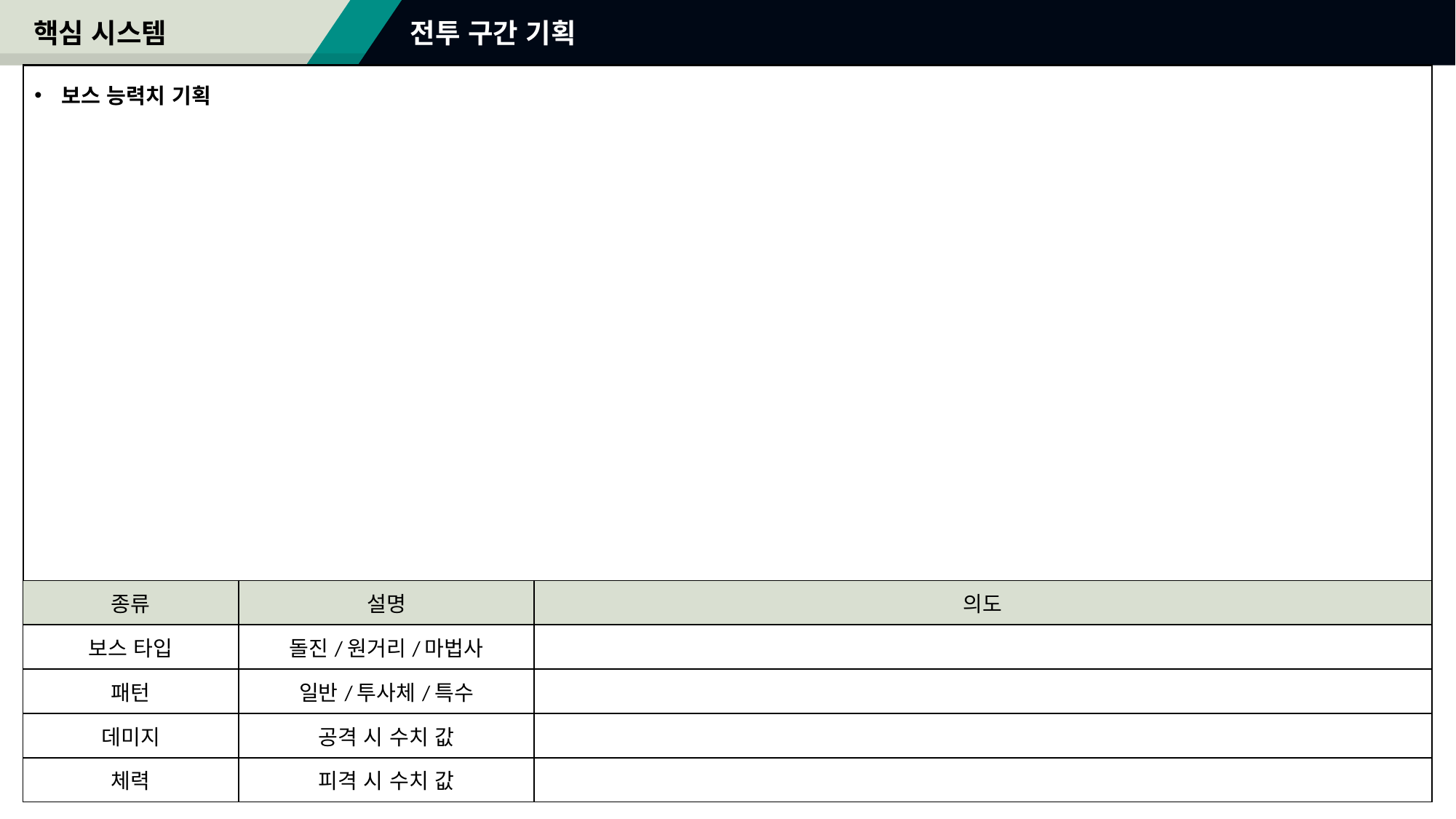

핵심 시스템
# 전투 구간 기획
보스 능력치 기획
| 종류 | 설명 | 의도 |
| --- | --- | --- |
| 보스 타입 | 돌진/원거리/마법사 |  |
| 패턴 | 일반/투사체/특수 |  |
| 데미지 | 공격 시 수치 값 |  |
| 체력 | 피격 시 수치 값 |  |